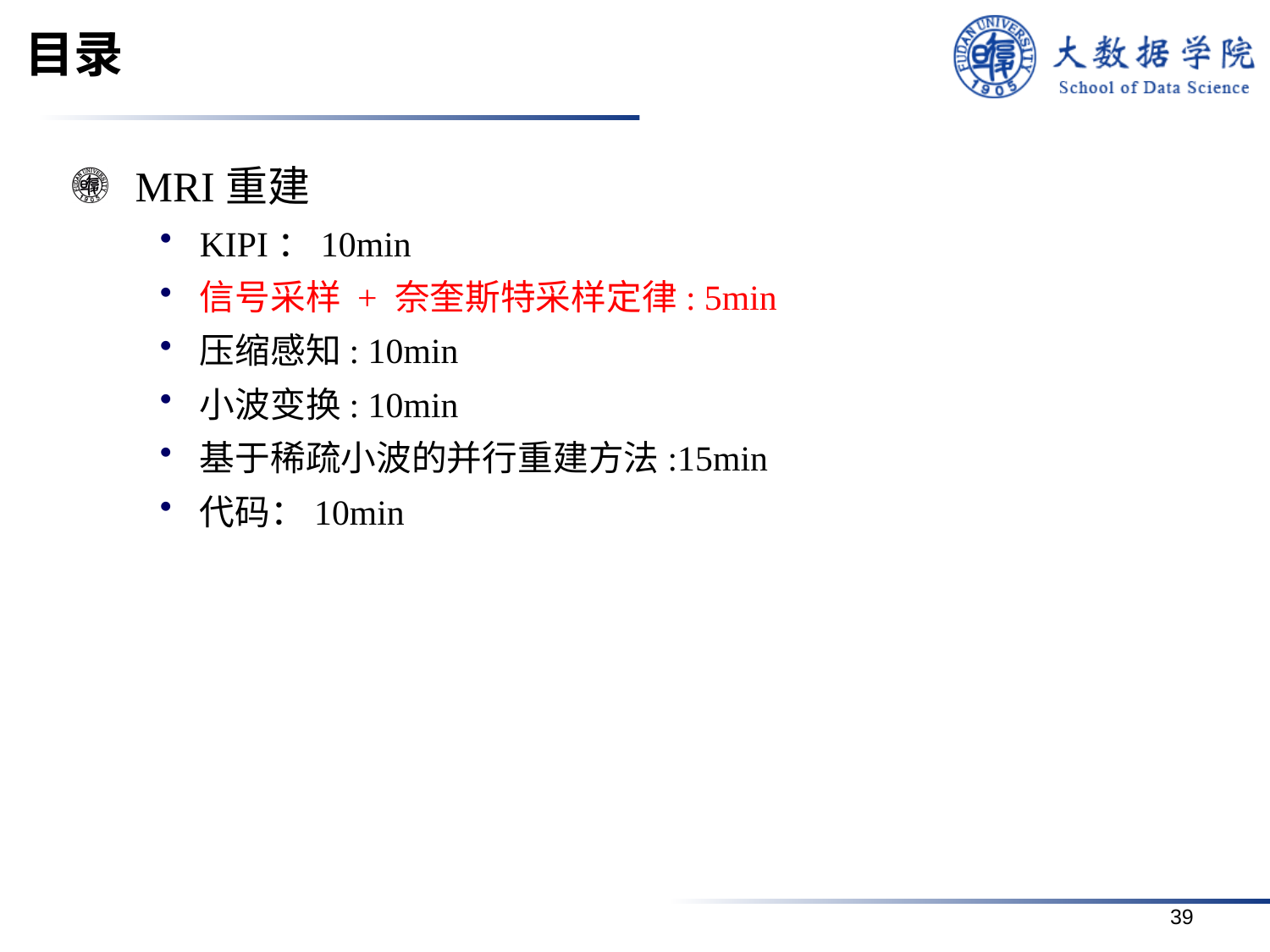

# 目录
MRI重建
KIPI：10min
信号采样 + 奈奎斯特采样定律: 5min
压缩感知: 10min
小波变换: 10min
基于稀疏小波的并行重建方法:15min
代码：10min

39